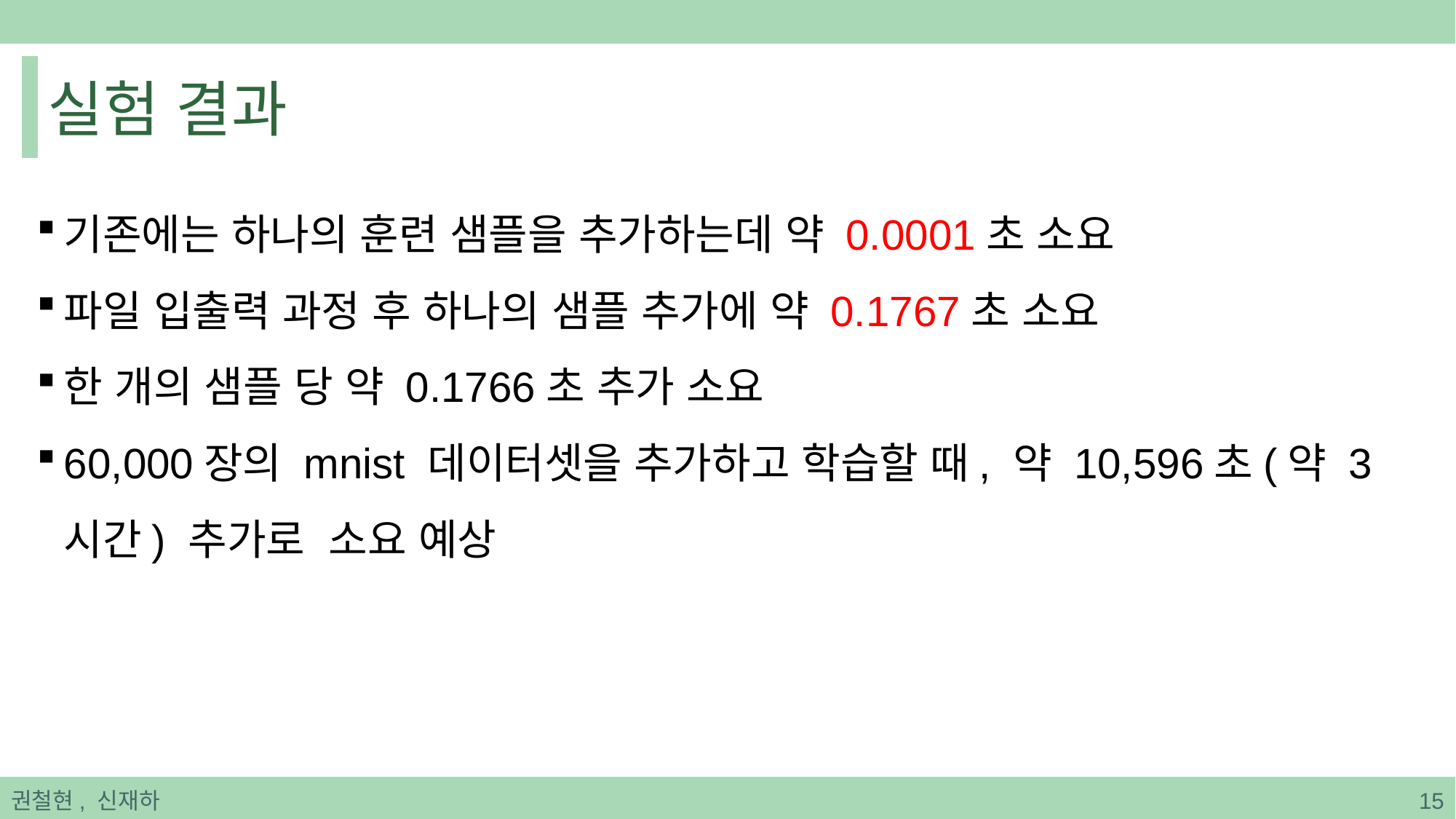

# 실험 결과
기존에는 하나의 훈련 샘플을 추가하는데 약 0.0001초 소요
파일 입출력 과정 후 하나의 샘플 추가에 약 0.1767초 소요
한 개의 샘플 당 약 0.1766초 추가 소요
60,000장의 mnist 데이터셋을 추가하고 학습할 때, 약 10,596초(약 3시간) 추가로  소요 예상
권철현, 신재하
15